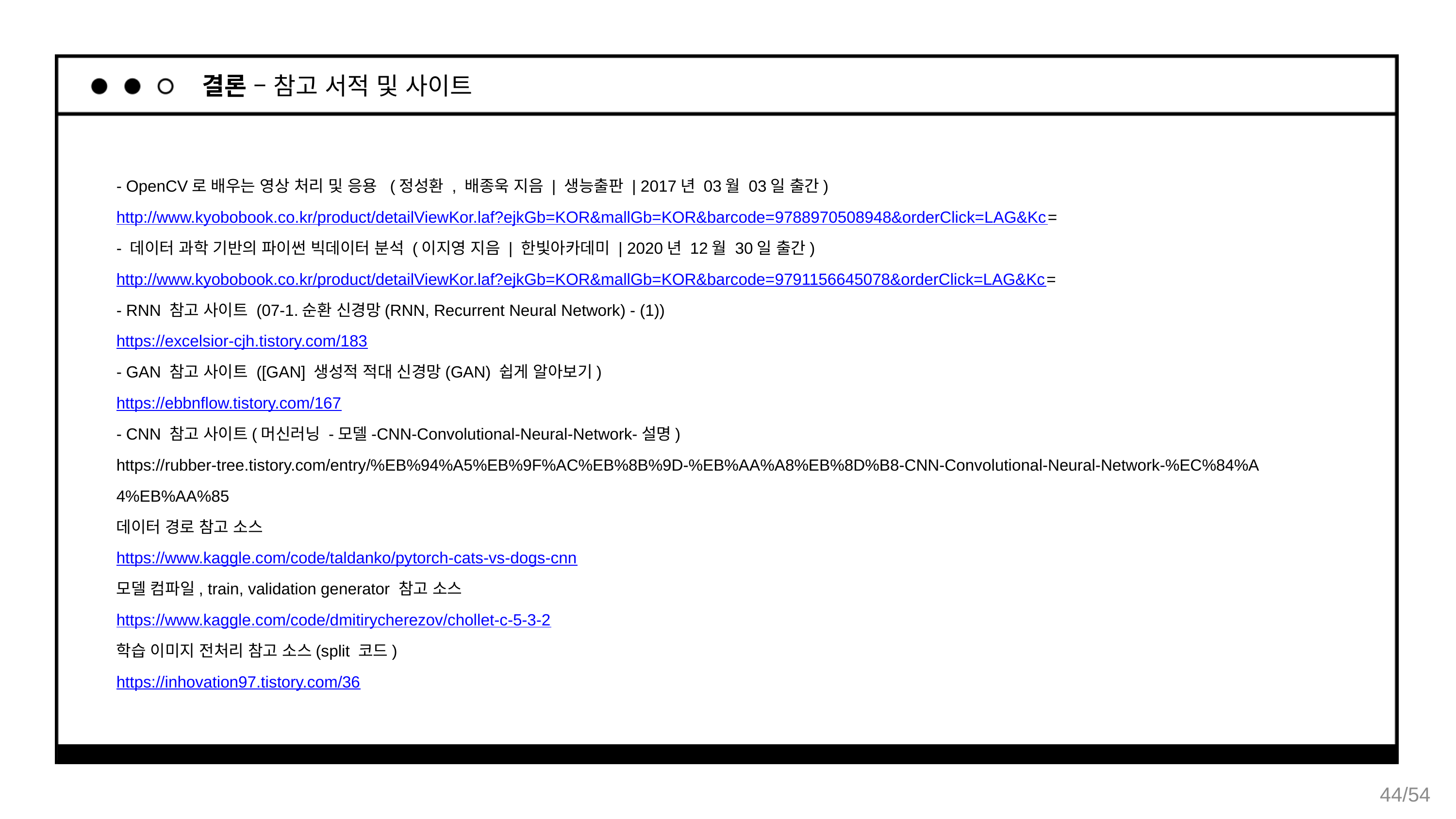

결론 – 참고 서적 및 사이트
- OpenCV로 배우는 영상 처리 및 응용  (정성환 , 배종욱 지음 | 생능출판 | 2017년 03월 03일 출간)
http://www.kyobobook.co.kr/product/detailViewKor.laf?ejkGb=KOR&mallGb=KOR&barcode=9788970508948&orderClick=LAG&Kc=
- 데이터 과학 기반의 파이썬 빅데이터 분석 (이지영 지음 | 한빛아카데미 | 2020년 12월 30일 출간)
http://www.kyobobook.co.kr/product/detailViewKor.laf?ejkGb=KOR&mallGb=KOR&barcode=9791156645078&orderClick=LAG&Kc=
- RNN 참고 사이트 (07-1.순환 신경망(RNN, Recurrent Neural Network) - (1))
https://excelsior-cjh.tistory.com/183
- GAN 참고 사이트 ([GAN] 생성적 적대 신경망(GAN) 쉽게 알아보기)
https://ebbnflow.tistory.com/167
- CNN 참고 사이트(머신러닝 -모델-CNN-Convolutional-Neural-Network-설명)
https://rubber-tree.tistory.com/entry/%EB%94%A5%EB%9F%AC%EB%8B%9D-%EB%AA%A8%EB%8D%B8-CNN-Convolutional-Neural-Network-%EC%84%A 4%EB%AA%85
데이터 경로 참고 소스
https://www.kaggle.com/code/taldanko/pytorch-cats-vs-dogs-cnn
모델 컴파일, train, validation generator 참고 소스
https://www.kaggle.com/code/dmitirycherezov/chollet-c-5-3-2
학습 이미지 전처리 참고 소스(split 코드)
https://inhovation97.tistory.com/36
44/54